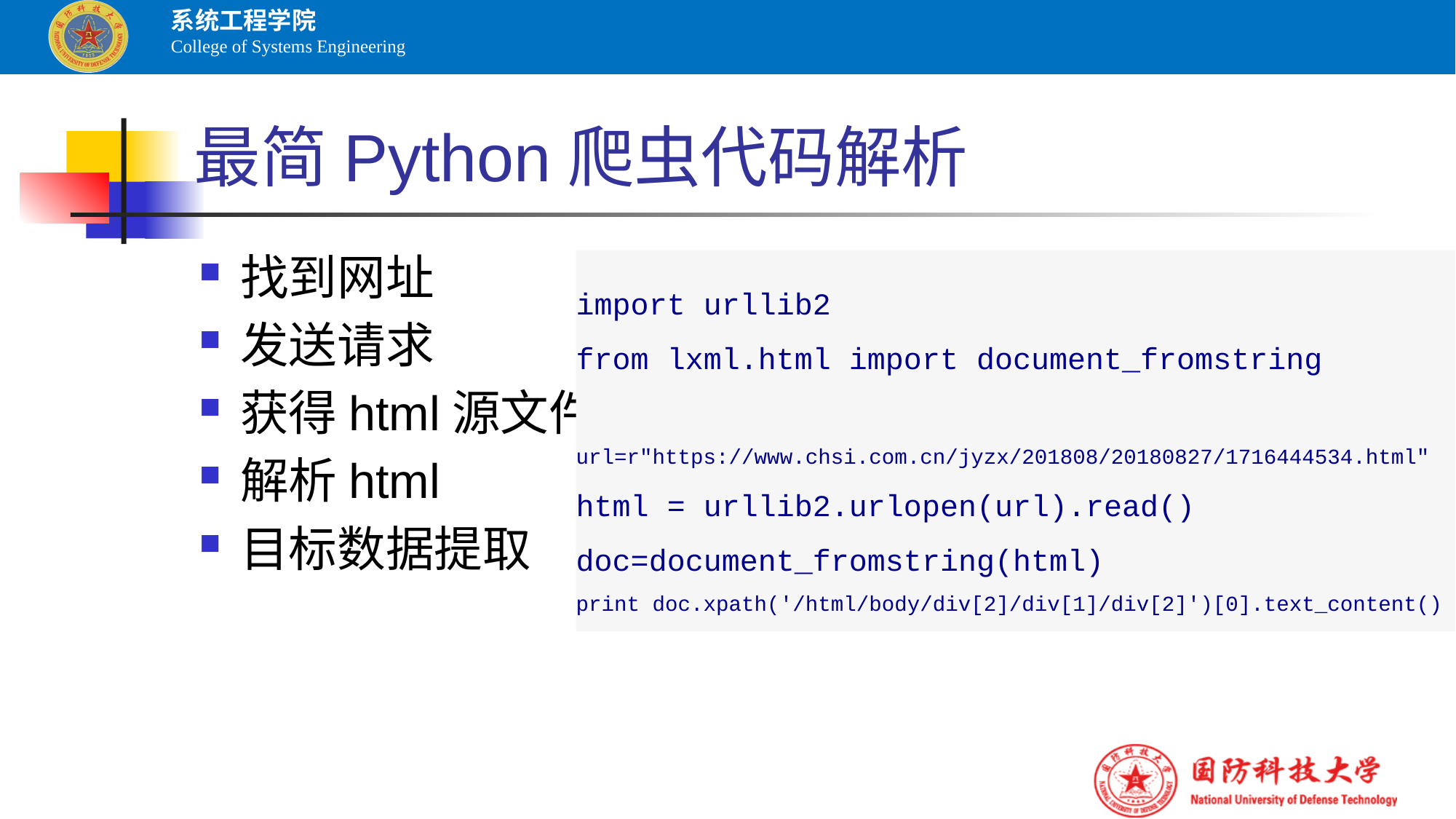

# 最简Python爬虫代码解析
找到网址
发送请求
获得html源文件
解析html
目标数据提取
import urllib2
from lxml.html import document_fromstring

url=r"https://www.chsi.com.cn/jyzx/201808/20180827/1716444534.html"
html = urllib2.urlopen(url).read()
doc=document_fromstring(html)
print doc.xpath('/html/body/div[2]/div[1]/div[2]')[0].text_content()